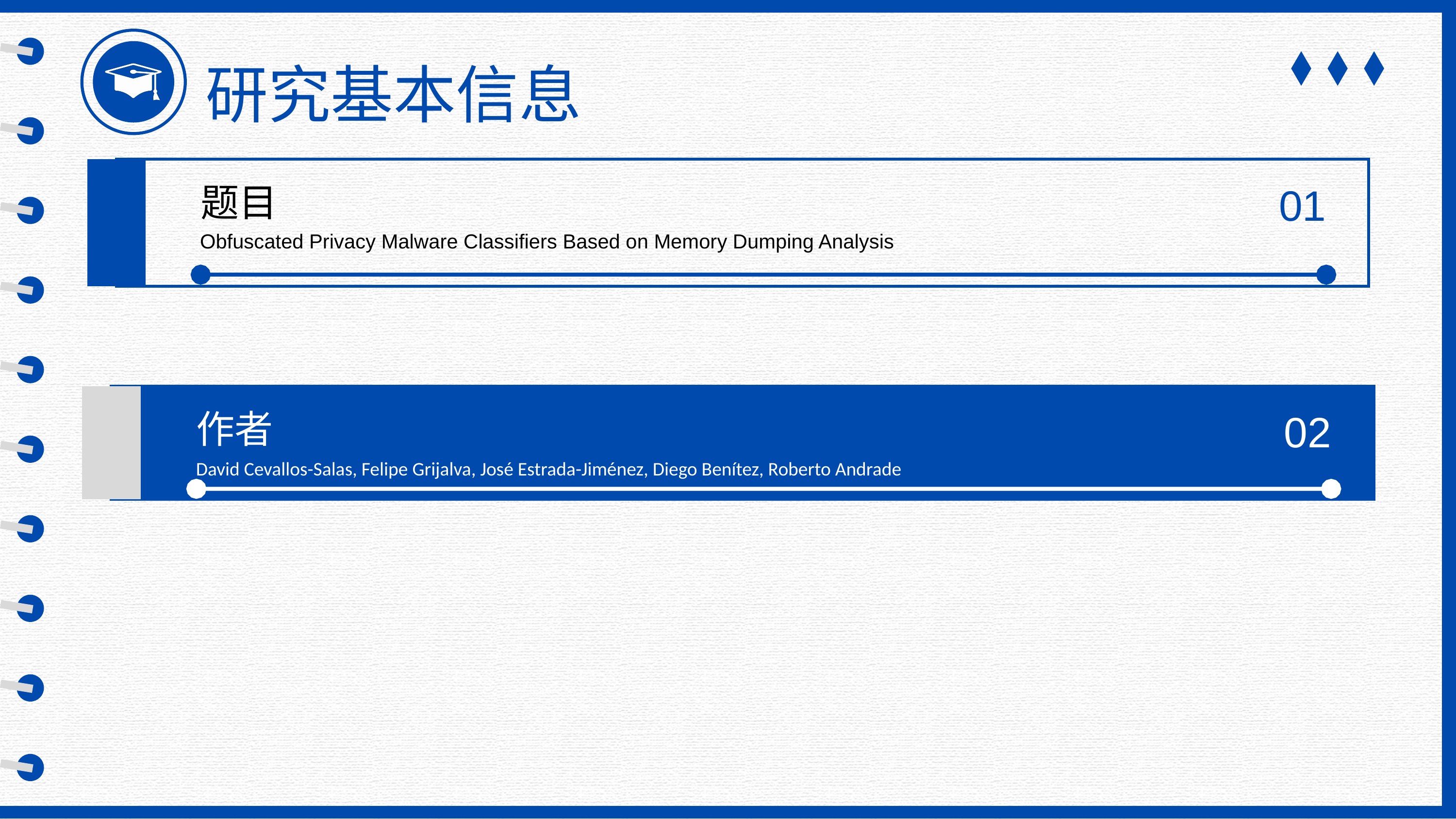

研究基本信息

01
题目
Obfuscated Privacy Malware Classifiers Based on Memory Dumping Analysis

02
作者
David Cevallos-Salas, Felipe Grijalva, José Estrada-Jiménez, Diego Benítez, Roberto Andrade